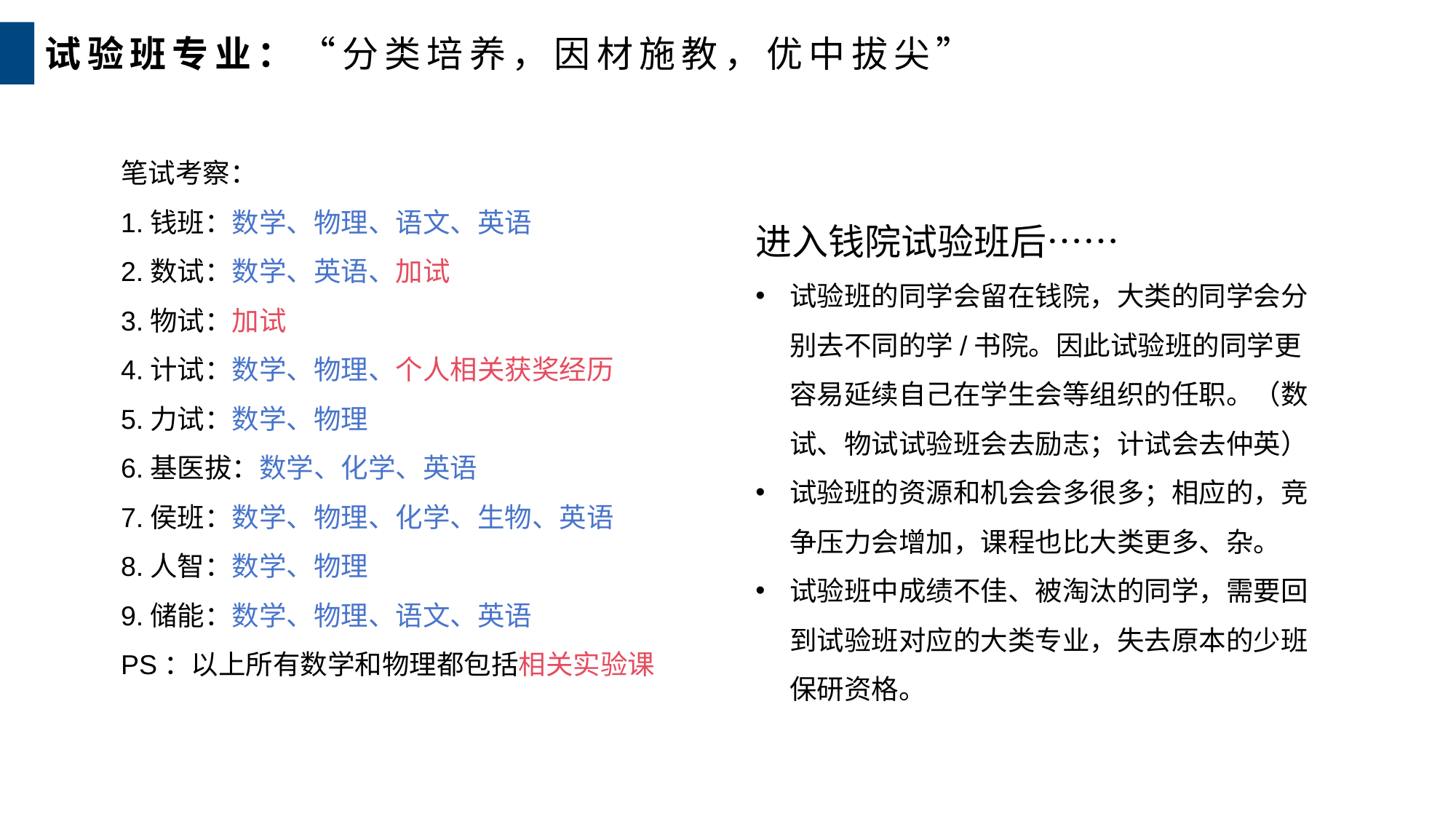

试验班专业：“分类培养，因材施教，优中拔尖”
笔试考察：
1.钱班：数学、物理、语文、英语
2.数试：数学、英语、加试
3.物试：加试
4.计试：数学、物理、个人相关获奖经历
5.力试：数学、物理
6.基医拔：数学、化学、英语
7.侯班：数学、物理、化学、生物、英语
8.人智：数学、物理
9.储能：数学、物理、语文、英语
PS：以上所有数学和物理都包括相关实验课
进入钱院试验班后……
试验班的同学会留在钱院，大类的同学会分别去不同的学/书院。因此试验班的同学更容易延续自己在学生会等组织的任职。（数试、物试试验班会去励志；计试会去仲英）
试验班的资源和机会会多很多；相应的，竞争压力会增加，课程也比大类更多、杂。
试验班中成绩不佳、被淘汰的同学，需要回到试验班对应的大类专业，失去原本的少班保研资格。